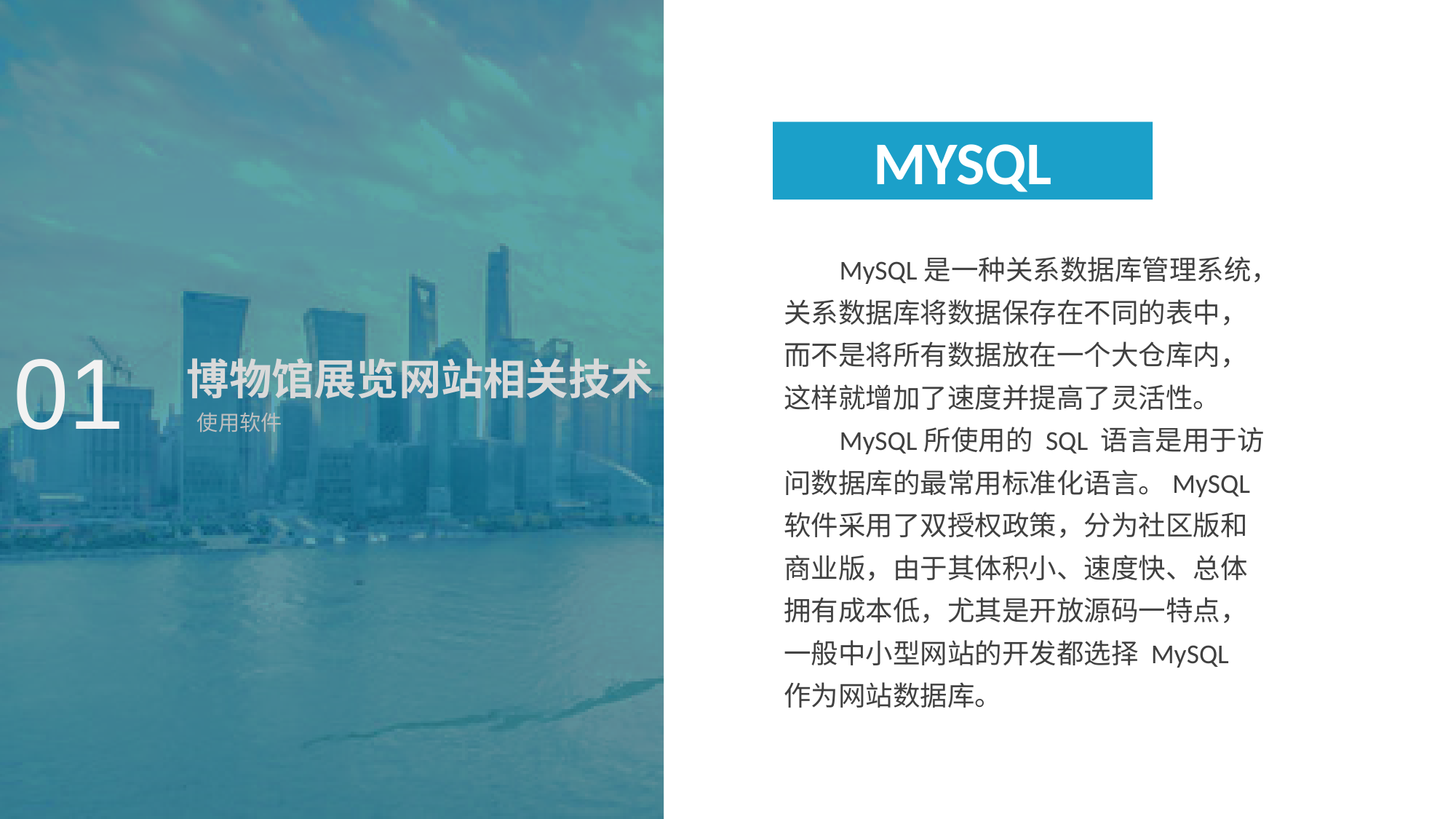

MYSQL
         MySQL是一种关系数据库管理系统，关系数据库将数据保存在不同的表中，而不是将所有数据放在一个大仓库内，这样就增加了速度并提高了灵活性。
         MySQL所使用的 SQL 语言是用于访问数据库的最常用标准化语言。MySQL 软件采用了双授权政策，分为社区版和商业版，由于其体积小、速度快、总体拥有成本低，尤其是开放源码一特点，一般中小型网站的开发都选择 MySQL 作为网站数据库。
01
博物馆展览网站相关技术
使用软件